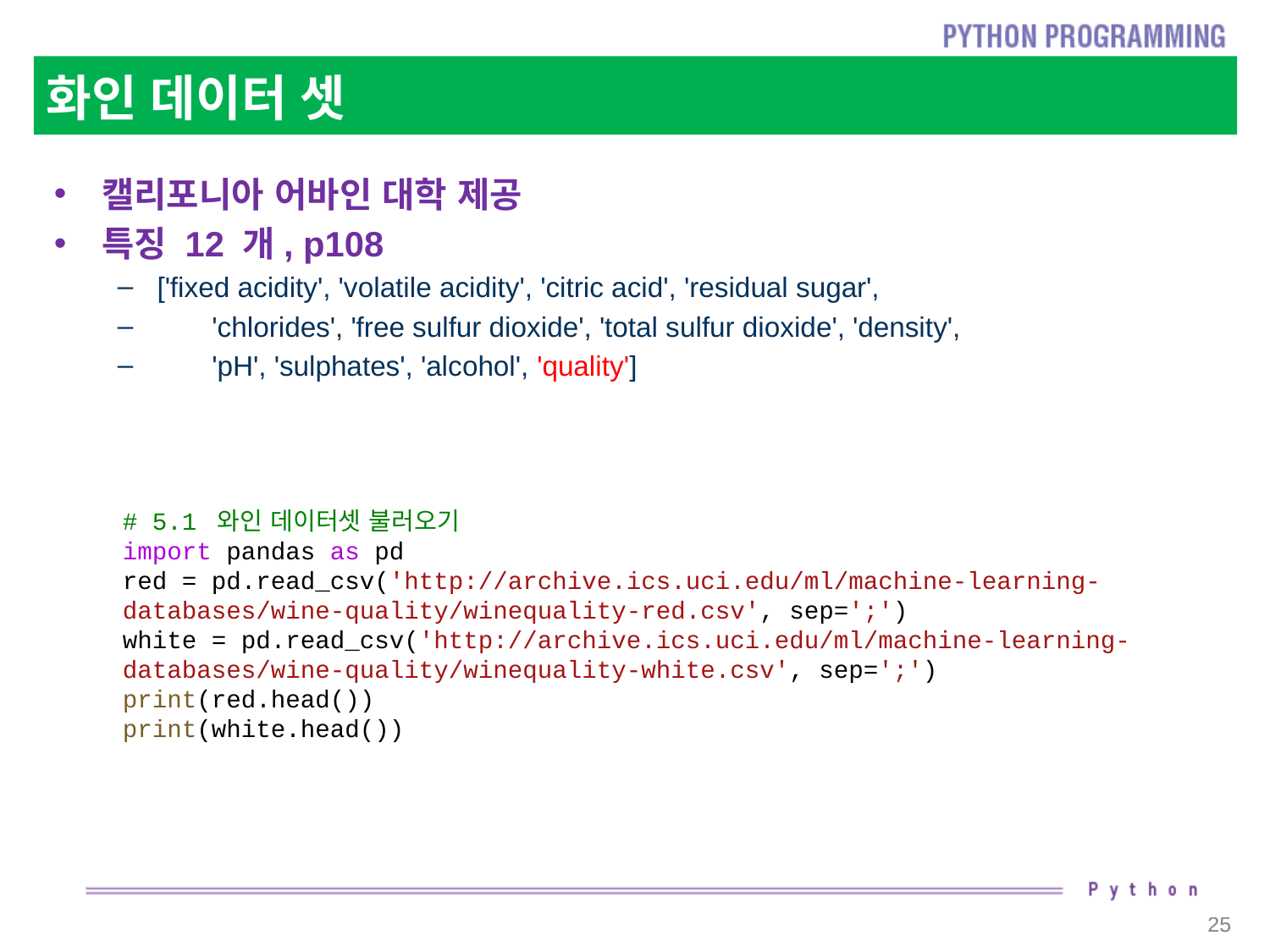

# 화인 데이터 셋
캘리포니아 어바인 대학 제공
특징 12 개, p108
['fixed acidity', 'volatile acidity', 'citric acid', 'residual sugar',
       'chlorides', 'free sulfur dioxide', 'total sulfur dioxide', 'density',
       'pH', 'sulphates', 'alcohol', 'quality']
# 5.1 와인 데이터셋 불러오기
import pandas as pd
red = pd.read_csv('http://archive.ics.uci.edu/ml/machine-learning-databases/wine-quality/winequality-red.csv', sep=';')
white = pd.read_csv('http://archive.ics.uci.edu/ml/machine-learning-databases/wine-quality/winequality-white.csv', sep=';')
print(red.head())
print(white.head())
25